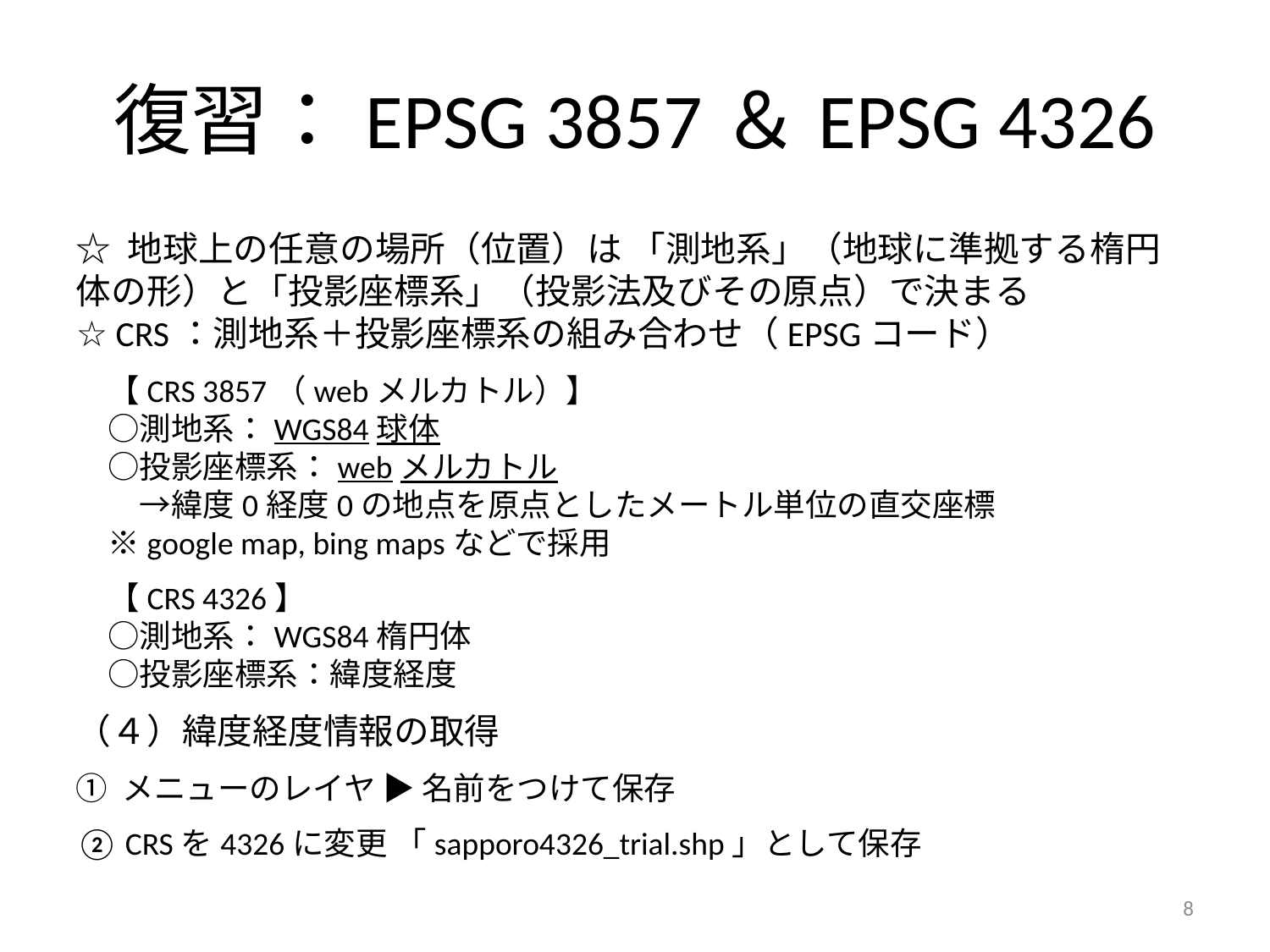

# 復習：EPSG 3857＆EPSG 4326
☆ 地球上の任意の場所（位置）は 「測地系」（地球に準拠する楕円体の形）と「投影座標系」（投影法及びその原点）で決まる
☆ CRS：測地系＋投影座標系の組み合わせ（EPSGコード）

　【CRS 3857（webメルカトル）】
　○測地系：WGS84球体
　○投影座標系：webメルカトル
　　→緯度0経度0の地点を原点としたメートル単位の直交座標
　※google map, bing mapsなどで採用

　【CRS 4326】
　○測地系：WGS84楕円体
　○投影座標系：緯度経度

（４）緯度経度情報の取得

① メニューのレイヤ ▶︎ 名前をつけて保存

② CRSを4326に変更 「sapporo4326_trial.shp」として保存
8